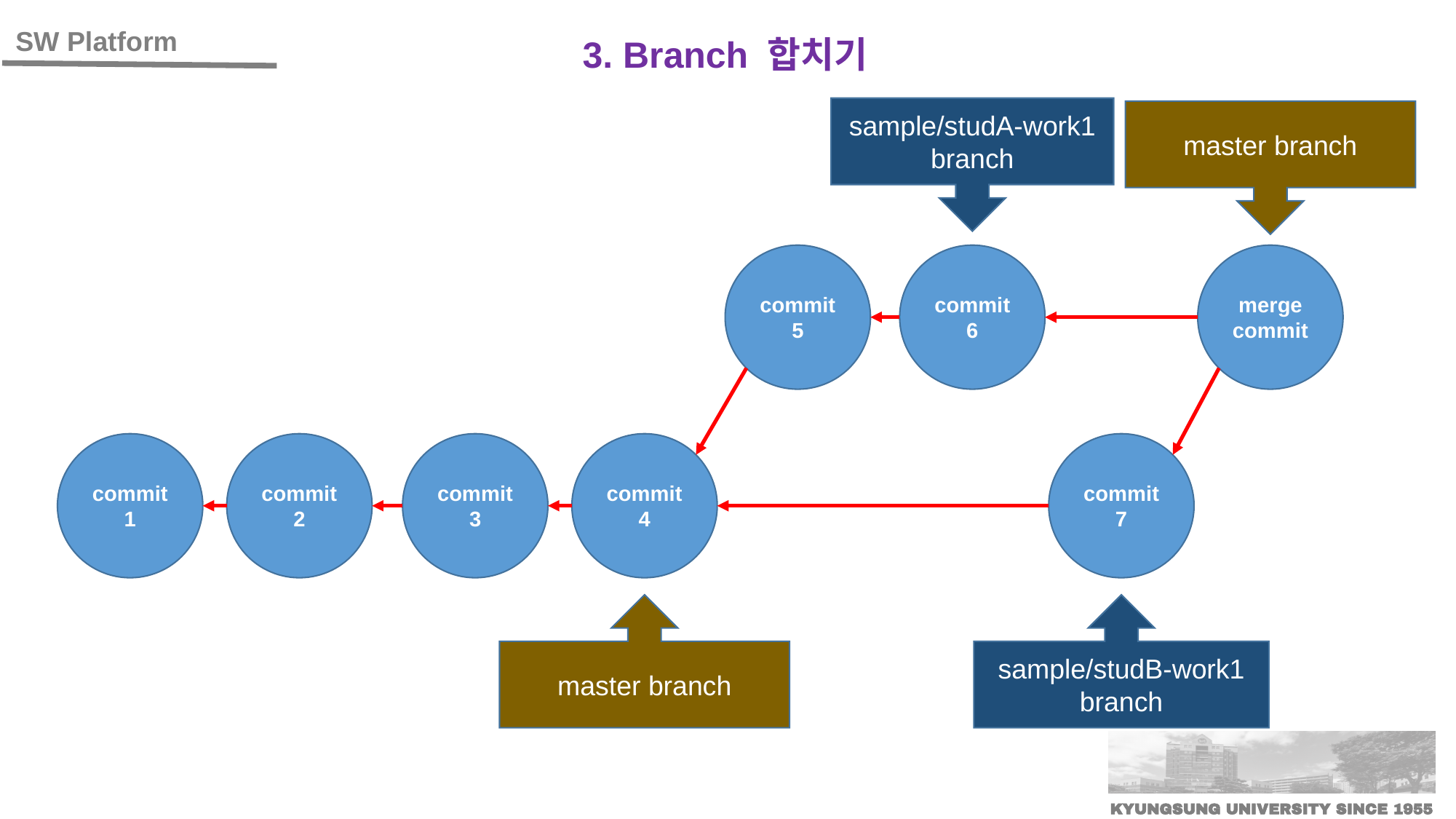

3. Branch 합치기
sample/studA-work1
branch
master branch
commit 5
commit 6
merge
commit
commit 3
commit 4
commit 7
commit 2
commit 1
master branch
sample/studB-work1
branch